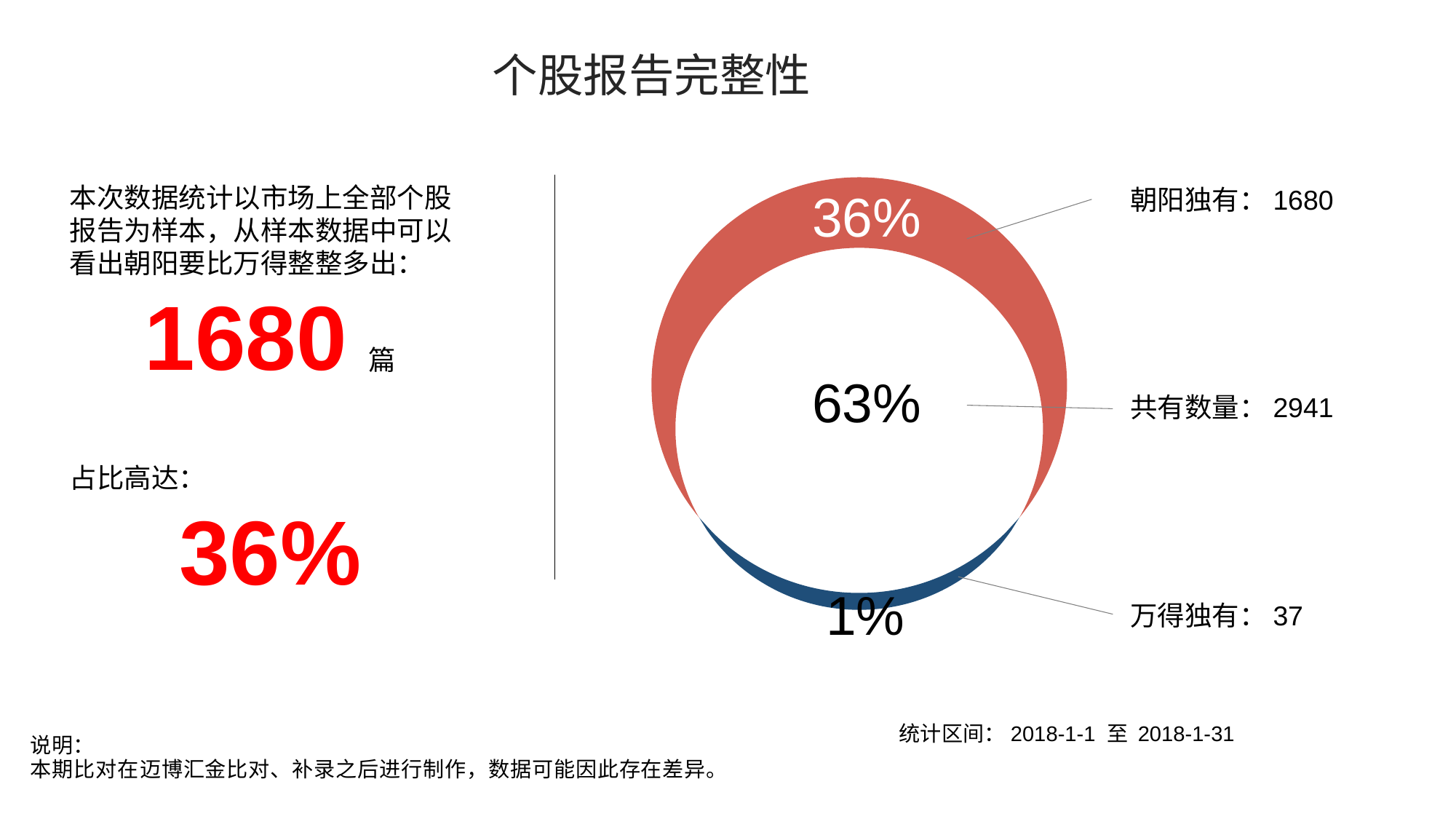

个股报告完整性
本次数据统计以市场上全部个股报告为样本，从样本数据中可以看出朝阳要比万得整整多出：
1680篇

占比高达：
36%
36%

朝阳独有：1680

63%
共有数量：2941

1%
万得独有：37
统计区间：2018-1-1 至 2018-1-31
说明：
本期比对在迈博汇金比对、补录之后进行制作，数据可能因此存在差异。